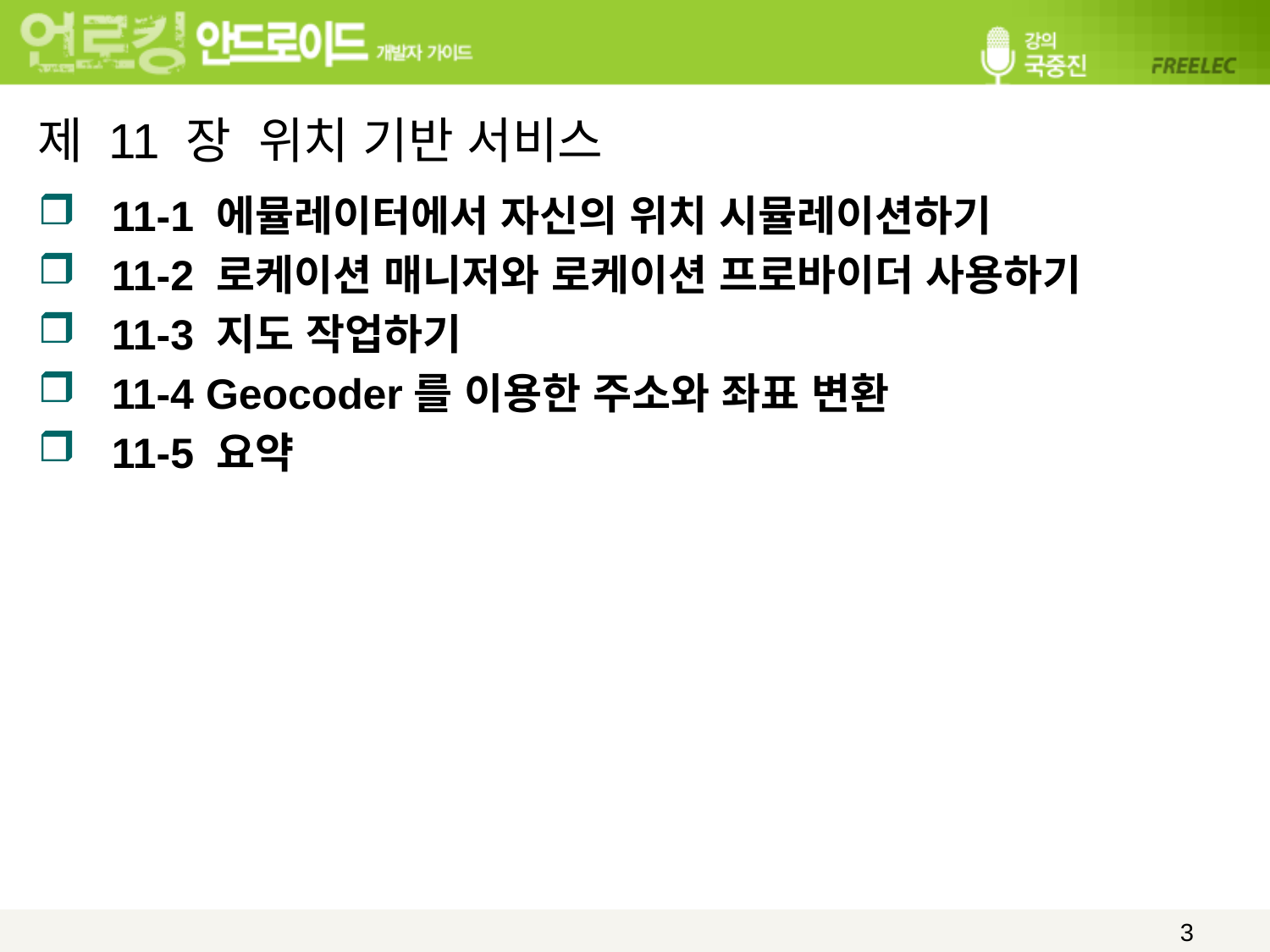

# 제 11 장  위치 기반 서비스
11-1 에뮬레이터에서 자신의 위치 시뮬레이션하기
11-2 로케이션 매니저와 로케이션 프로바이더 사용하기
11-3 지도 작업하기
11-4 Geocoder를 이용한 주소와 좌표 변환
11-5 요약
3